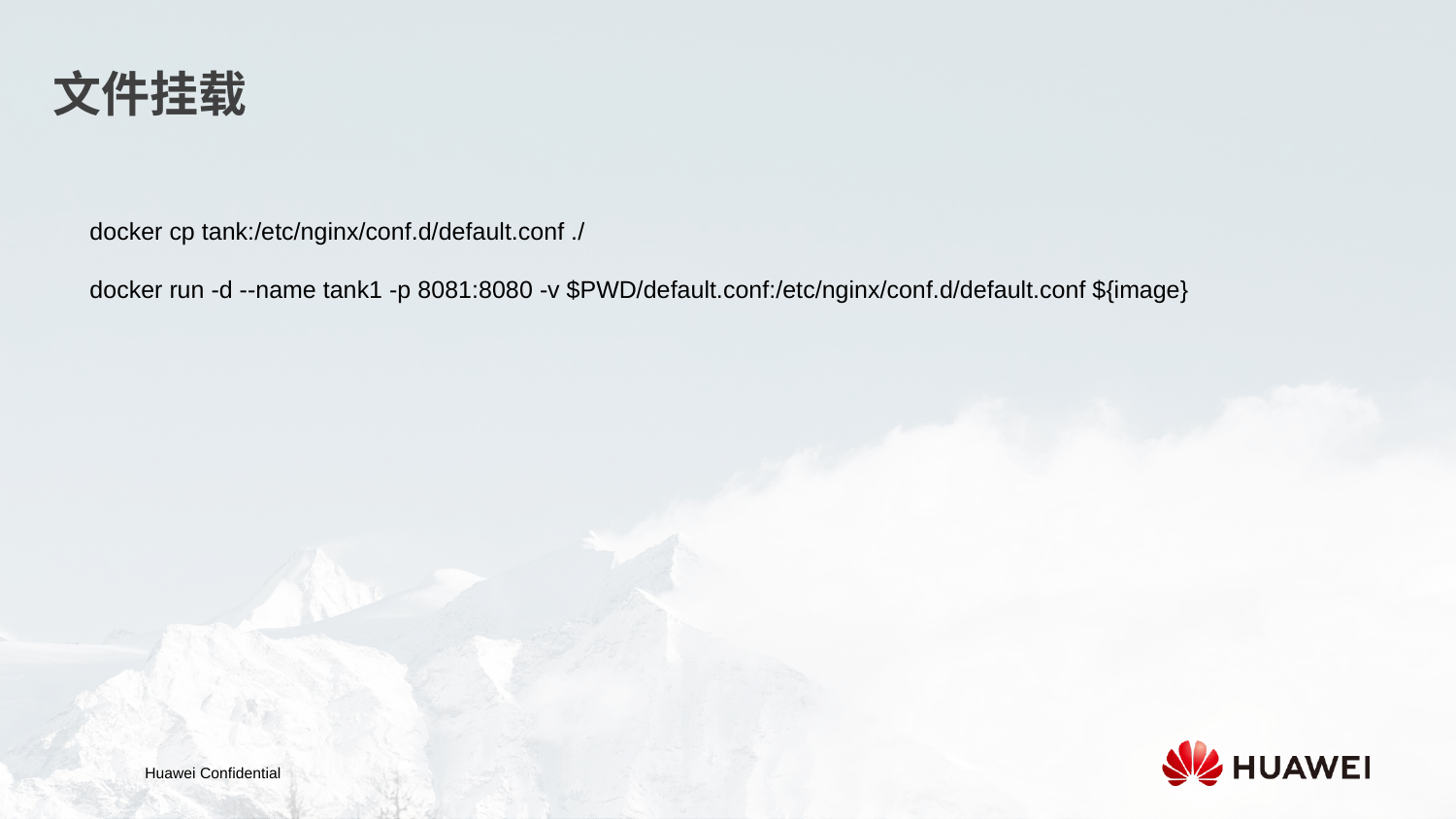

文件挂载
docker cp tank:/etc/nginx/conf.d/default.conf ./

docker run -d --name tank1 -p 8081:8080 -v $PWD/default.conf:/etc/nginx/conf.d/default.conf ${image}